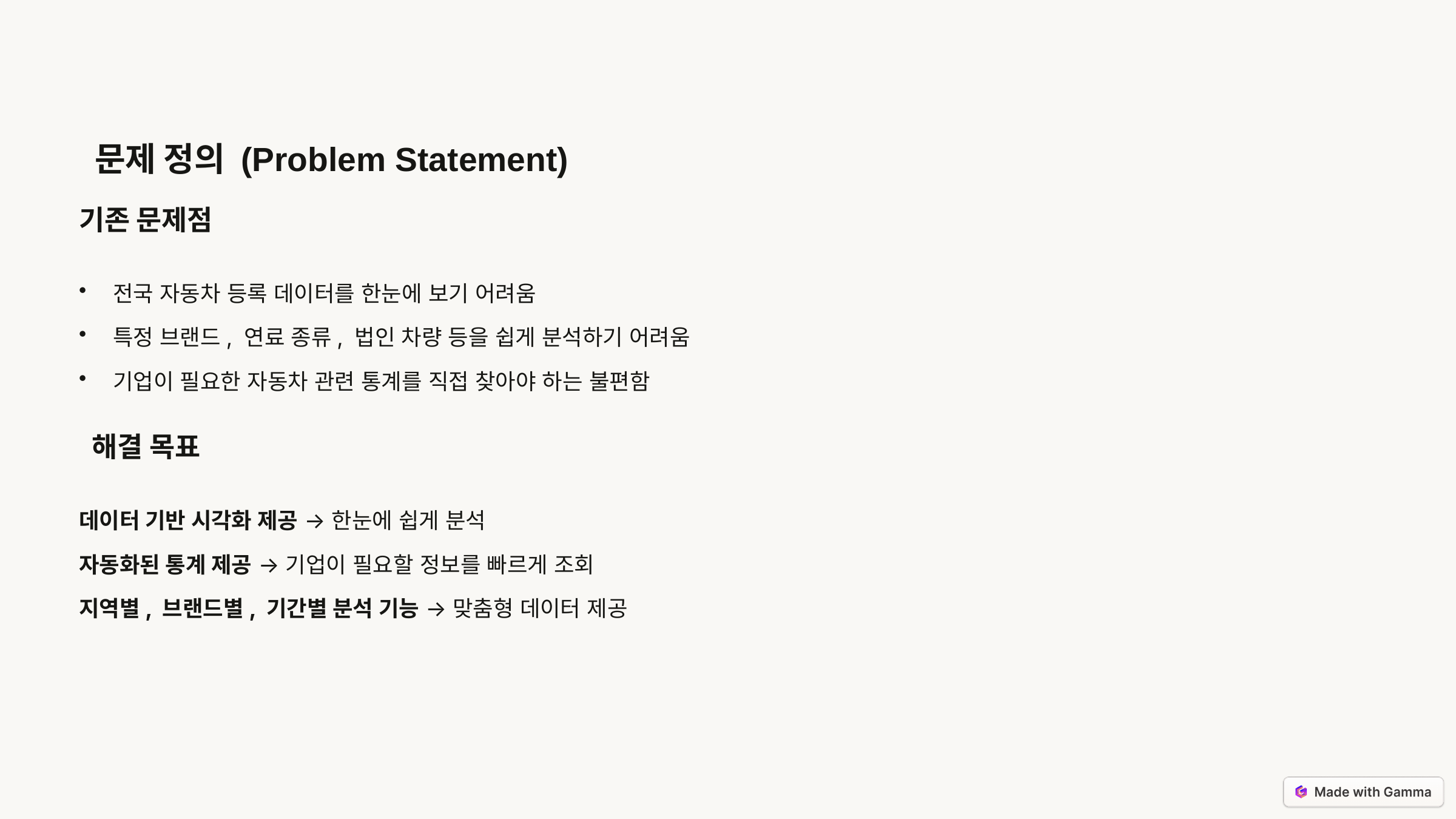

문제 정의 (Problem Statement)
기존 문제점
전국 자동차 등록 데이터를 한눈에 보기 어려움
특정 브랜드, 연료 종류, 법인 차량 등을 쉽게 분석하기 어려움
기업이 필요한 자동차 관련 통계를 직접 찾아야 하는 불편함
 해결 목표
데이터 기반 시각화 제공 → 한눈에 쉽게 분석
자동화된 통계 제공 → 기업이 필요할 정보를 빠르게 조회
지역별, 브랜드별, 기간별 분석 기능 → 맞춤형 데이터 제공